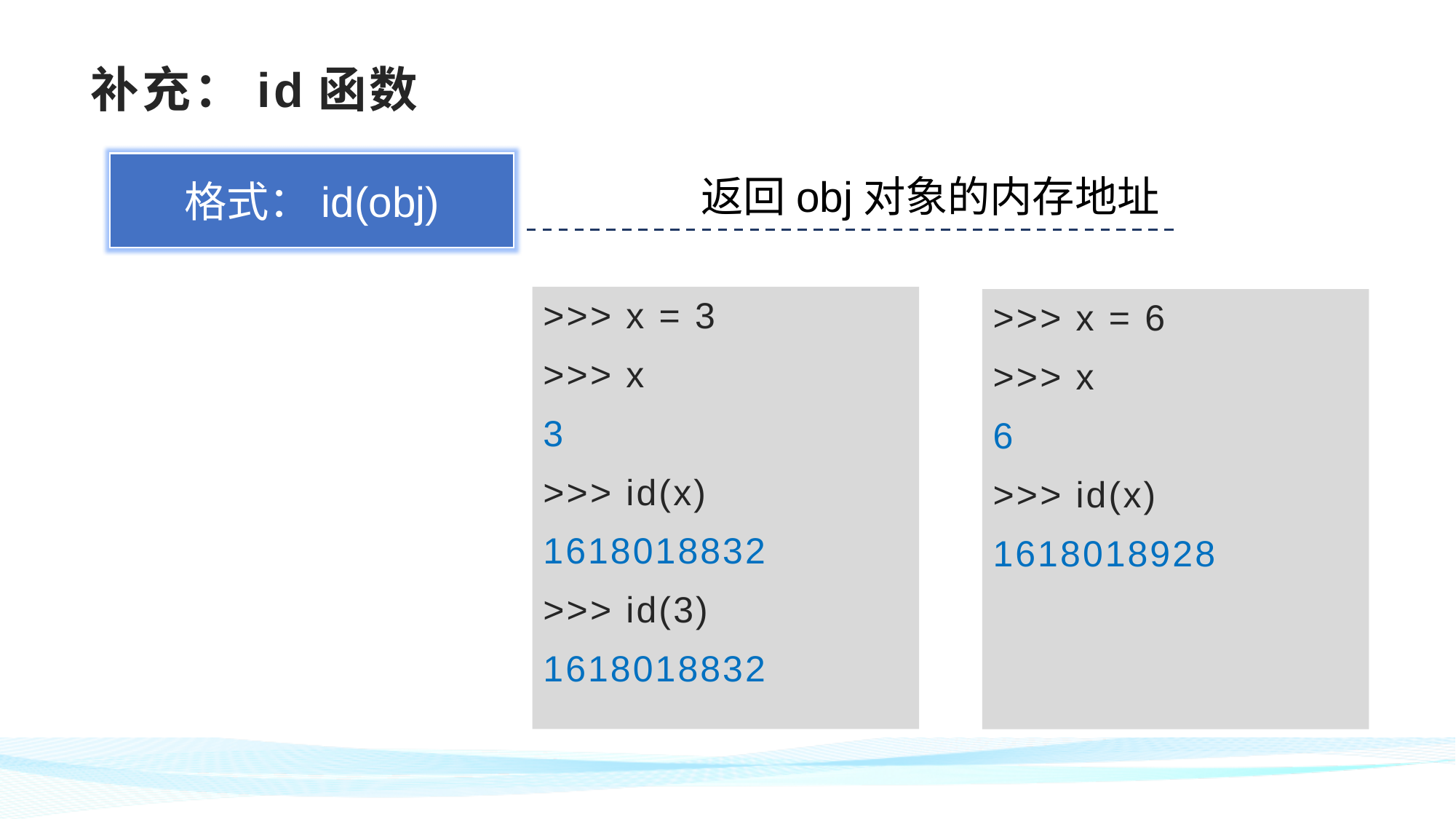

# 补充：id函数
格式：id(obj)
返回obj对象的内存地址
>>> x = 3
>>> x
3
>>> id(x)
1618018832
>>> id(3)
1618018832

>>> x = 6
>>> x
6
>>> id(x)
1618018928